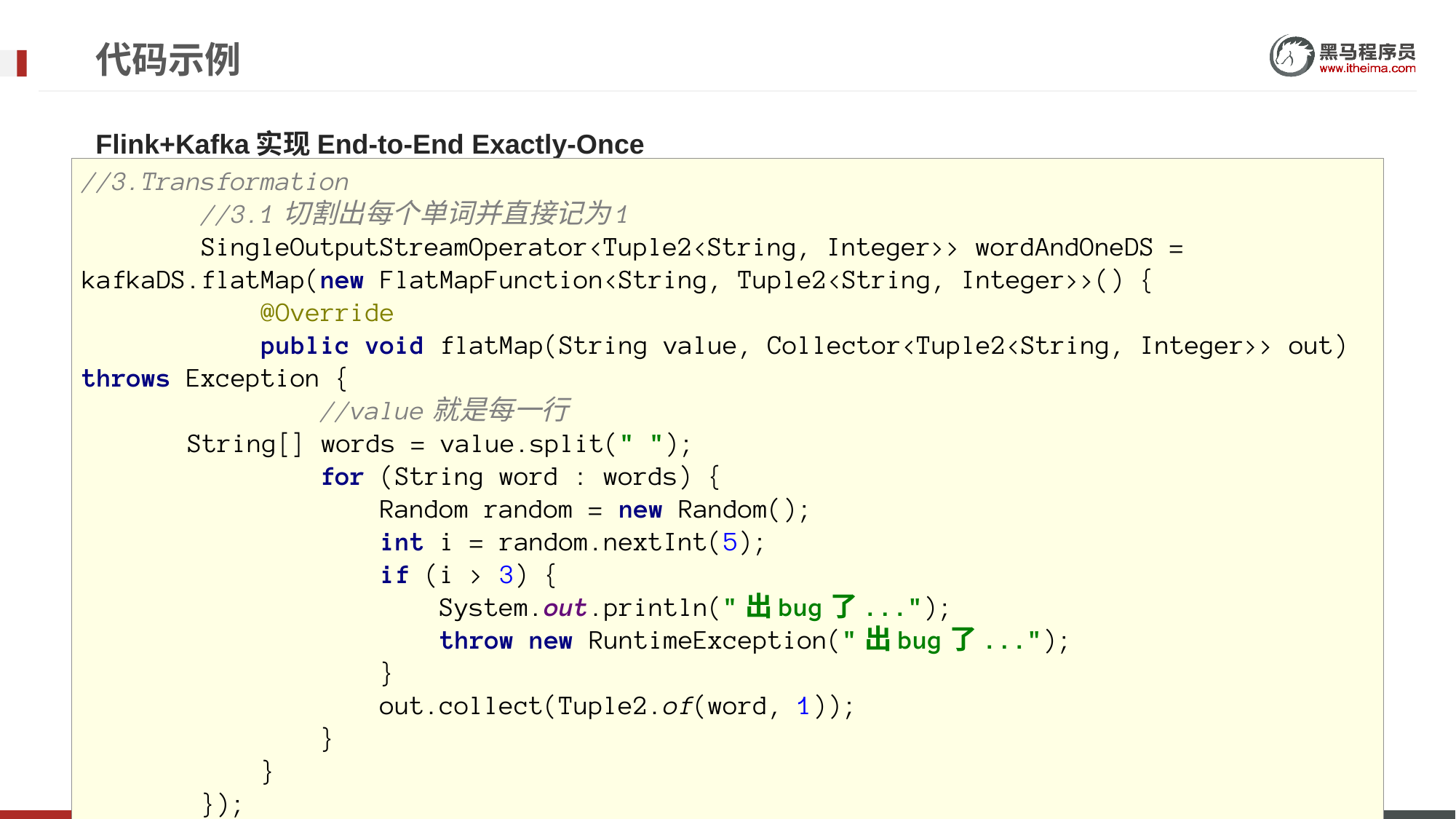

# 代码示例
Flink+Kafka实现End-to-End Exactly-Once
//3.Transformation
        //3.1切割出每个单词并直接记为1
        SingleOutputStreamOperator<Tuple2<String, Integer>> wordAndOneDS = kafkaDS.flatMap(new FlatMapFunction<String, Tuple2<String, Integer>>() {
            @Override
            public void flatMap(String value, Collector<Tuple2<String, Integer>> out) throws Exception {
                //value就是每一行
                String[] words = value.split(" ");
                for (String word : words) {
                    Random random = new Random();
                    int i = random.nextInt(5);
                    if (i > 3) {
                        System.out.println("出bug了...");
                        throw new RuntimeException("出bug了...");
                    }
                    out.collect(Tuple2.of(word, 1));
                }
            }
        });